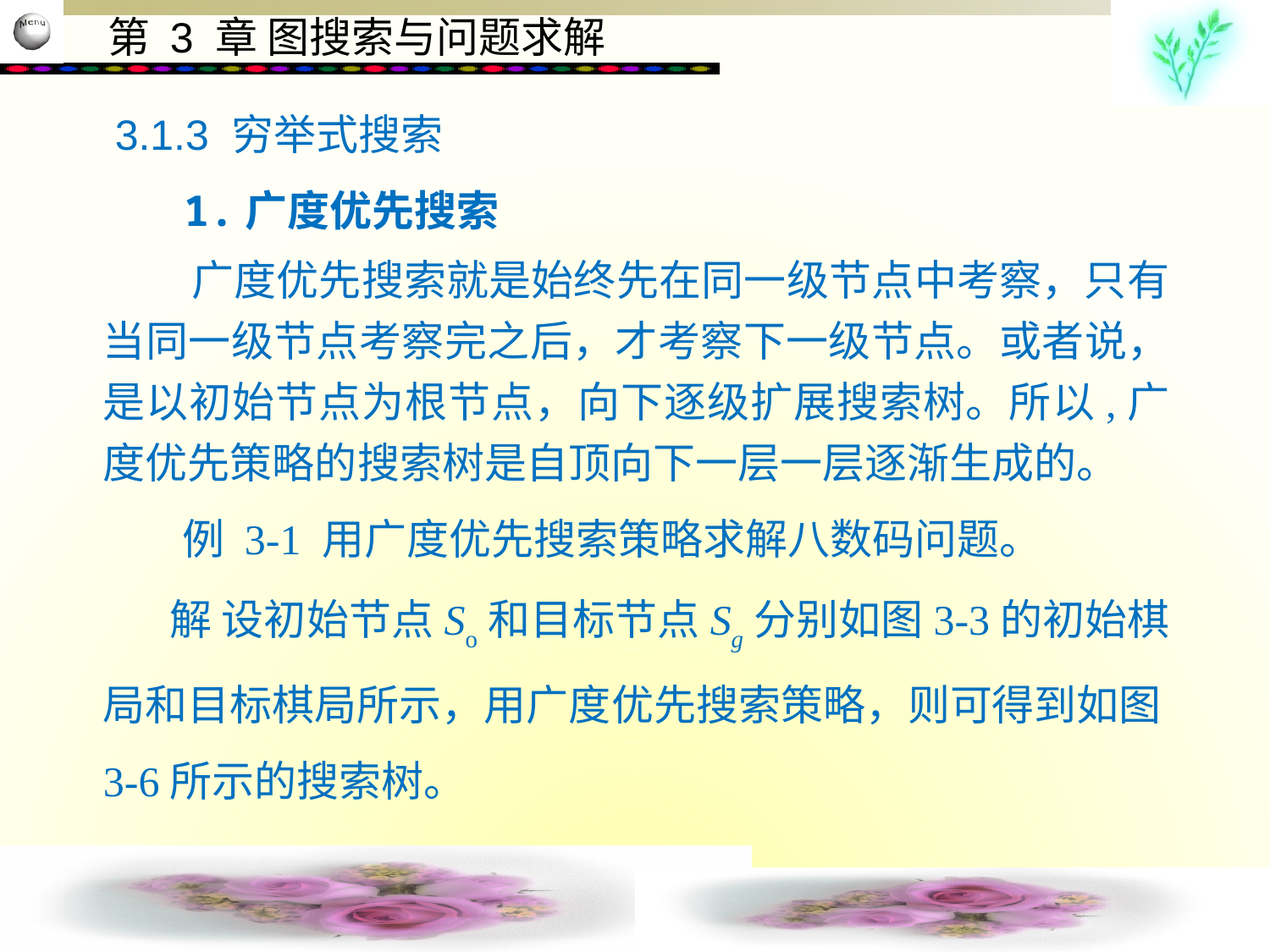

3.1.3 穷举式搜索
　   1.广度优先搜索
        广度优先搜索就是始终先在同一级节点中考察，只有当同一级节点考察完之后，才考察下一级节点。或者说，是以初始节点为根节点，向下逐级扩展搜索树。所以,广度优先策略的搜索树是自顶向下一层一层逐渐生成的。
　例 3-1 用广度优先搜索策略求解八数码问题。
  解 设初始节点So和目标节点Sg分别如图3-3的初始棋局和目标棋局所示，用广度优先搜索策略，则可得到如图3-6所示的搜索树。